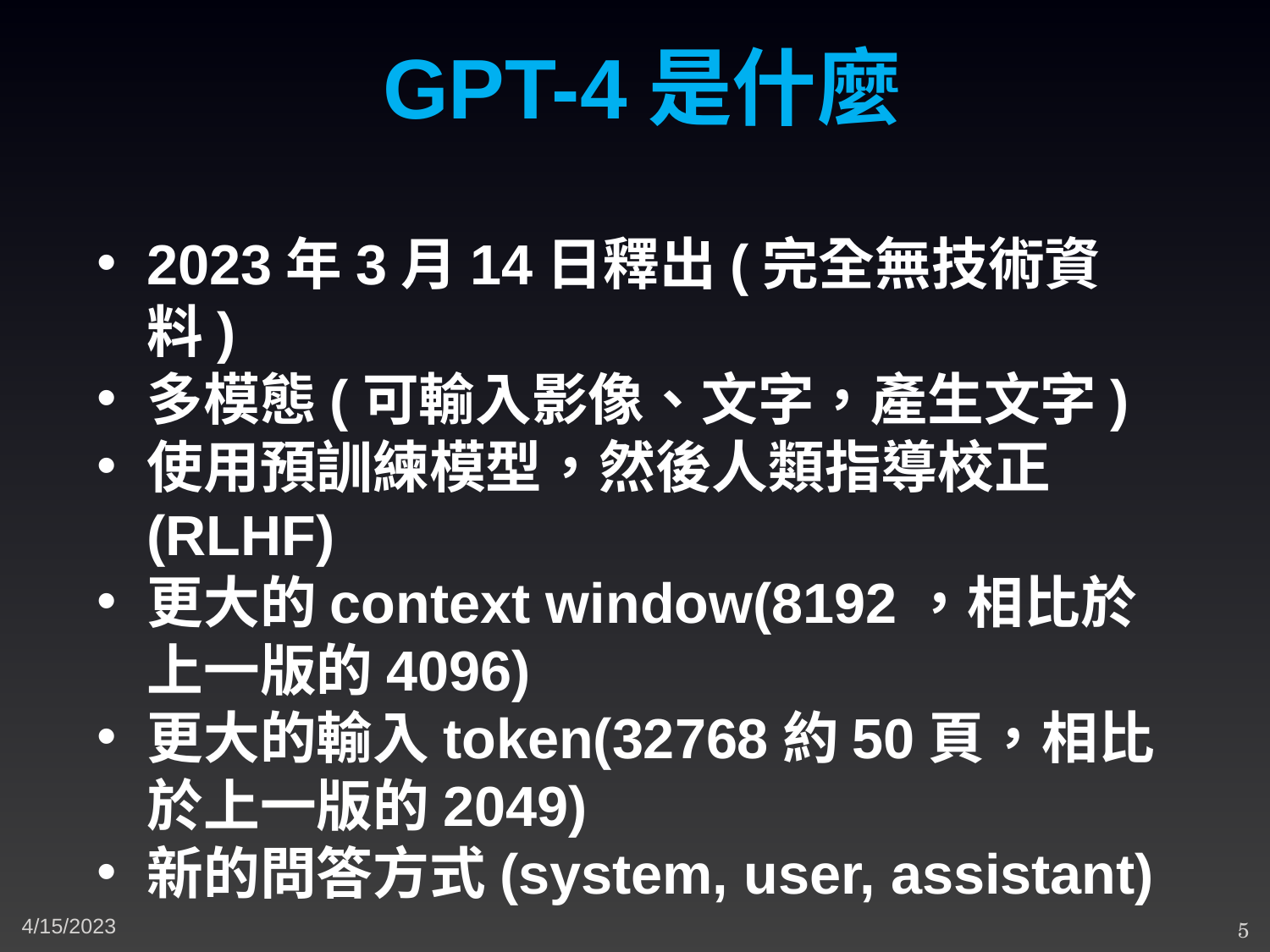

GPT-4是什麼
2023年3月14日釋出(完全無技術資料)
多模態(可輸入影像、文字，產生文字)
使用預訓練模型，然後人類指導校正(RLHF)
更大的context window(8192，相比於上一版的4096)
更大的輸入token(32768約50頁，相比於上一版的2049)
新的問答方式(system, user, assistant)
4/15/2023
5